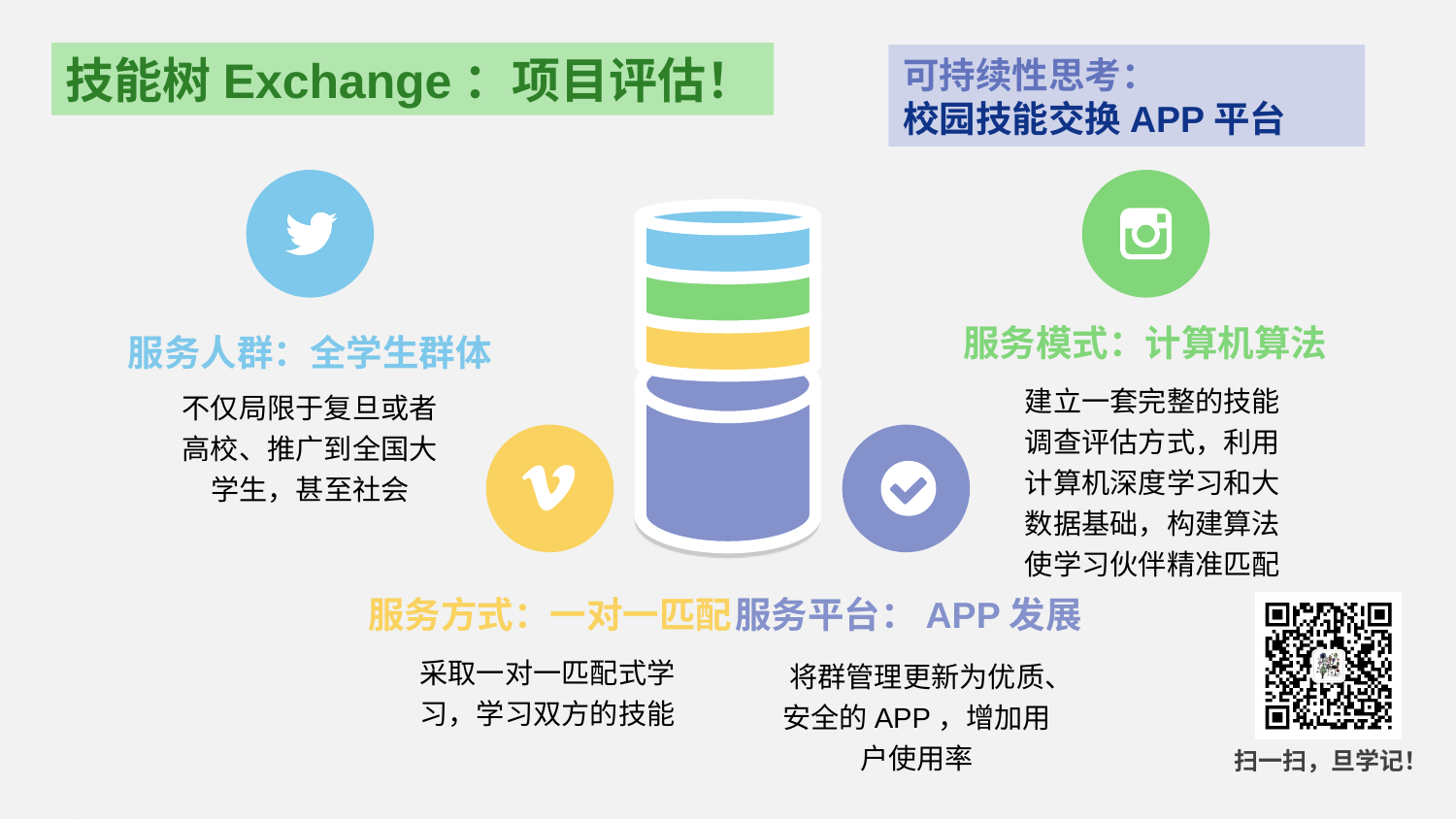

可持续性思考：
校园技能交换APP平台

服务人群：全学生群体
不仅局限于复旦或者高校、推广到全国大学生，甚至社会

服务模式：计算机算法
建立一套完整的技能调查评估方式，利用计算机深度学习和大数据基础，构建算法使学习伙伴精准匹配

服务方式：一对一匹配
采取一对一匹配式学习，学习双方的技能

服务平台：APP发展
将群管理更新为优质、安全的APP，增加用户使用率